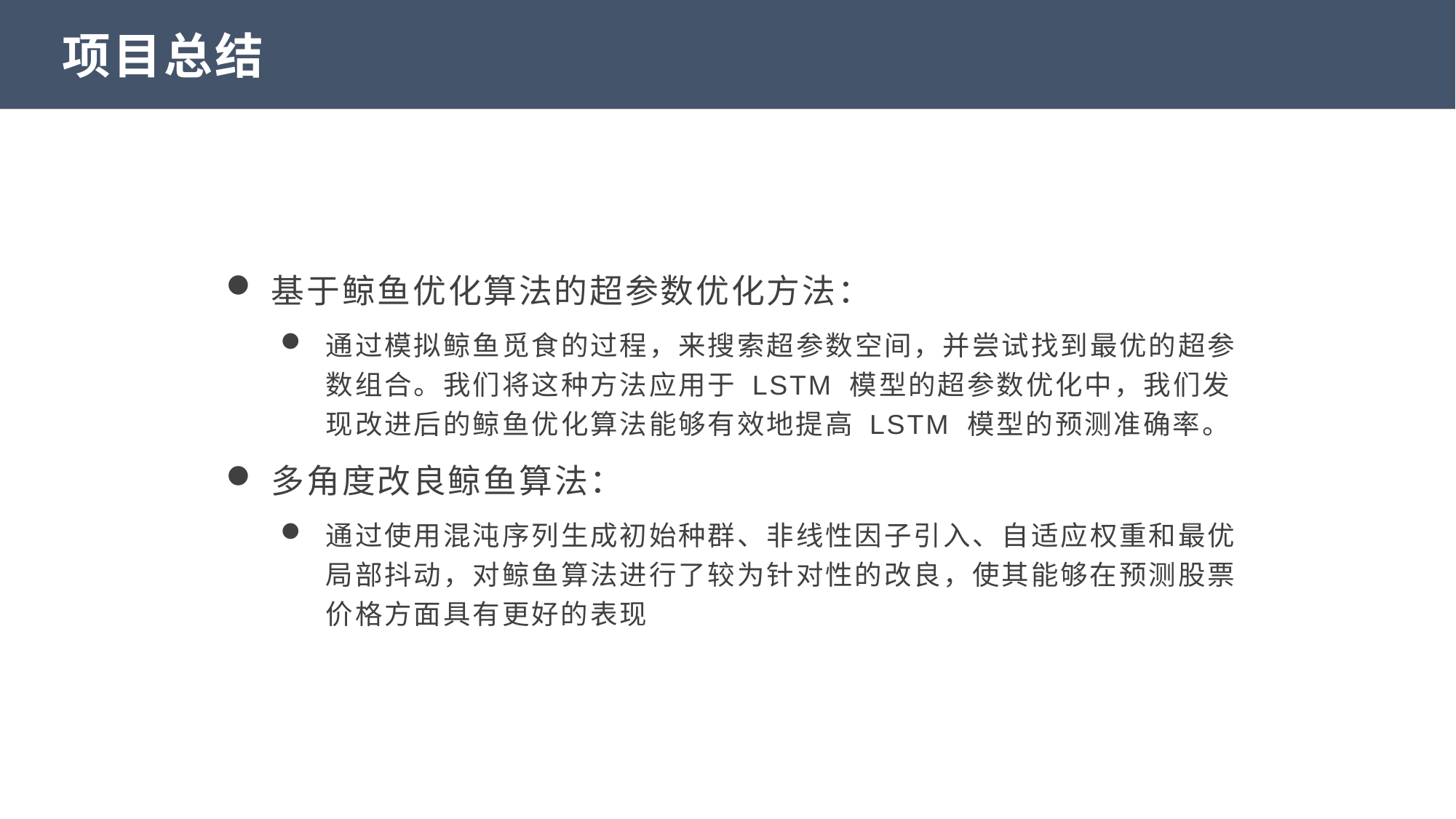

项目总结
基于鲸鱼优化算法的超参数优化方法：
通过模拟鲸鱼觅食的过程，来搜索超参数空间，并尝试找到最优的超参数组合。我们将这种方法应用于 LSTM 模型的超参数优化中，我们发现改进后的鲸鱼优化算法能够有效地提高 LSTM 模型的预测准确率。
多角度改良鲸鱼算法：
通过使用混沌序列生成初始种群、非线性因子引入、自适应权重和最优局部抖动，对鲸鱼算法进行了较为针对性的改良，使其能够在预测股票价格方面具有更好的表现
22